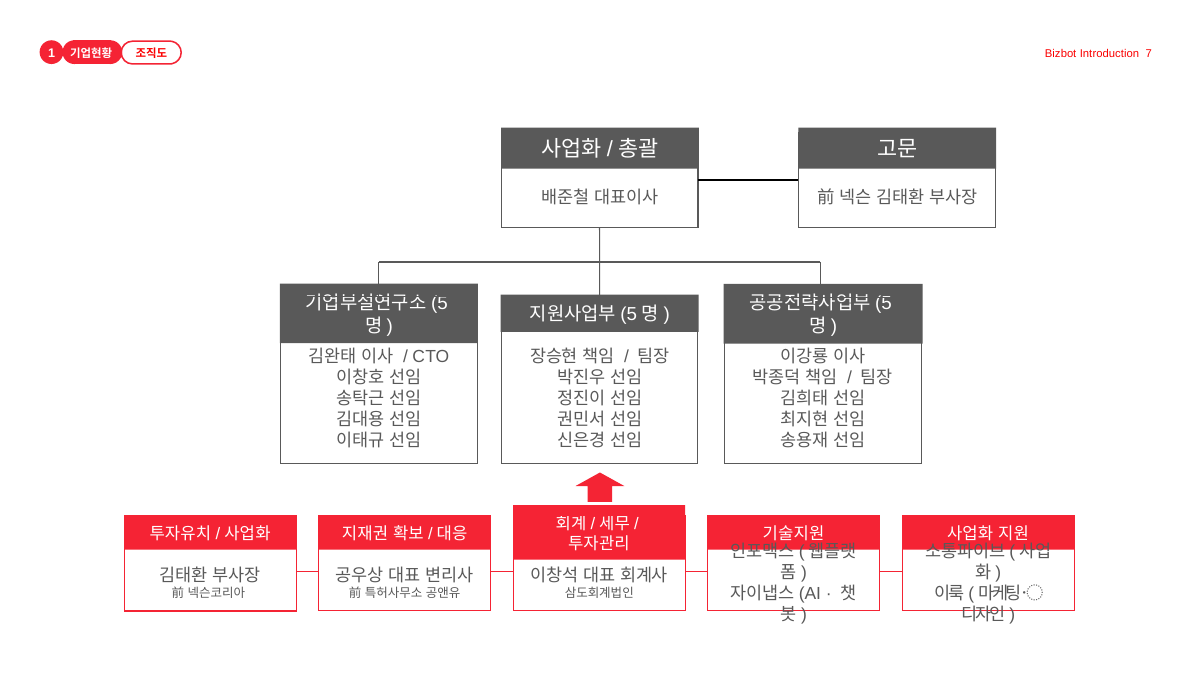

1
기업현황
조직도

Bizbot Introduction  7

1
사업화/총괄
고문

배준철 대표이사
前 넥슨 김태환 부사장
기업부설연구소(5명)
지원사업부(5명)
공공전략사업부(5명)

김완태 이사 / CTO
이창호 선임
송탁근 선임
김대용 선임
이태규 선임
장승현 책임 / 팀장
박진우 선임
정진이 선임
권민서 선임
신은경 선임
이강룡 이사
박종덕 책임 / 팀장
김희태 선임
최지현 선임
송용재 선임

지재권 확보/대응
기술지원
사업화 지원
투자유치/사업화
회계/세무/투자관리

인포맥스(웹플랫폼)
자이냅스(AI · 챗봇)
소통파이브(사업화)
이룩(마케팅〮디자인)
김태환 부사장
前 넥슨코리아
공우상 대표 변리사
前 특허사무소 공앤유
이창석 대표 회계사
삼도회계법인